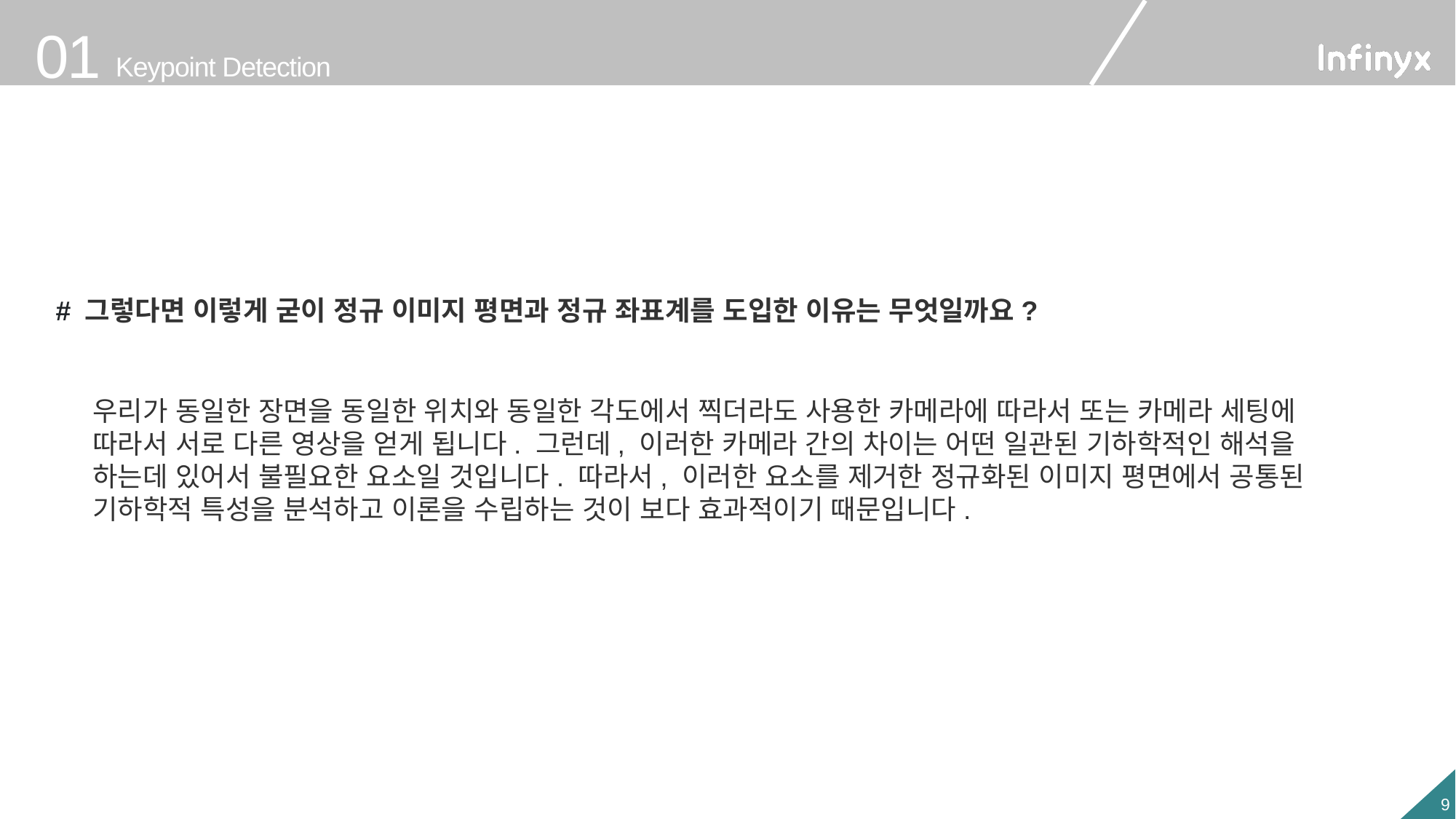

# 그렇다면 이렇게 굳이 정규 이미지 평면과 정규 좌표계를 도입한 이유는 무엇일까요?
우리가 동일한 장면을 동일한 위치와 동일한 각도에서 찍더라도 사용한 카메라에 따라서 또는 카메라 세팅에 따라서 서로 다른 영상을 얻게 됩니다. 그런데, 이러한 카메라 간의 차이는 어떤 일관된 기하학적인 해석을 하는데 있어서 불필요한 요소일 것입니다. 따라서, 이러한 요소를 제거한 정규화된 이미지 평면에서 공통된 기하학적 특성을 분석하고 이론을 수립하는 것이 보다 효과적이기 때문입니다.